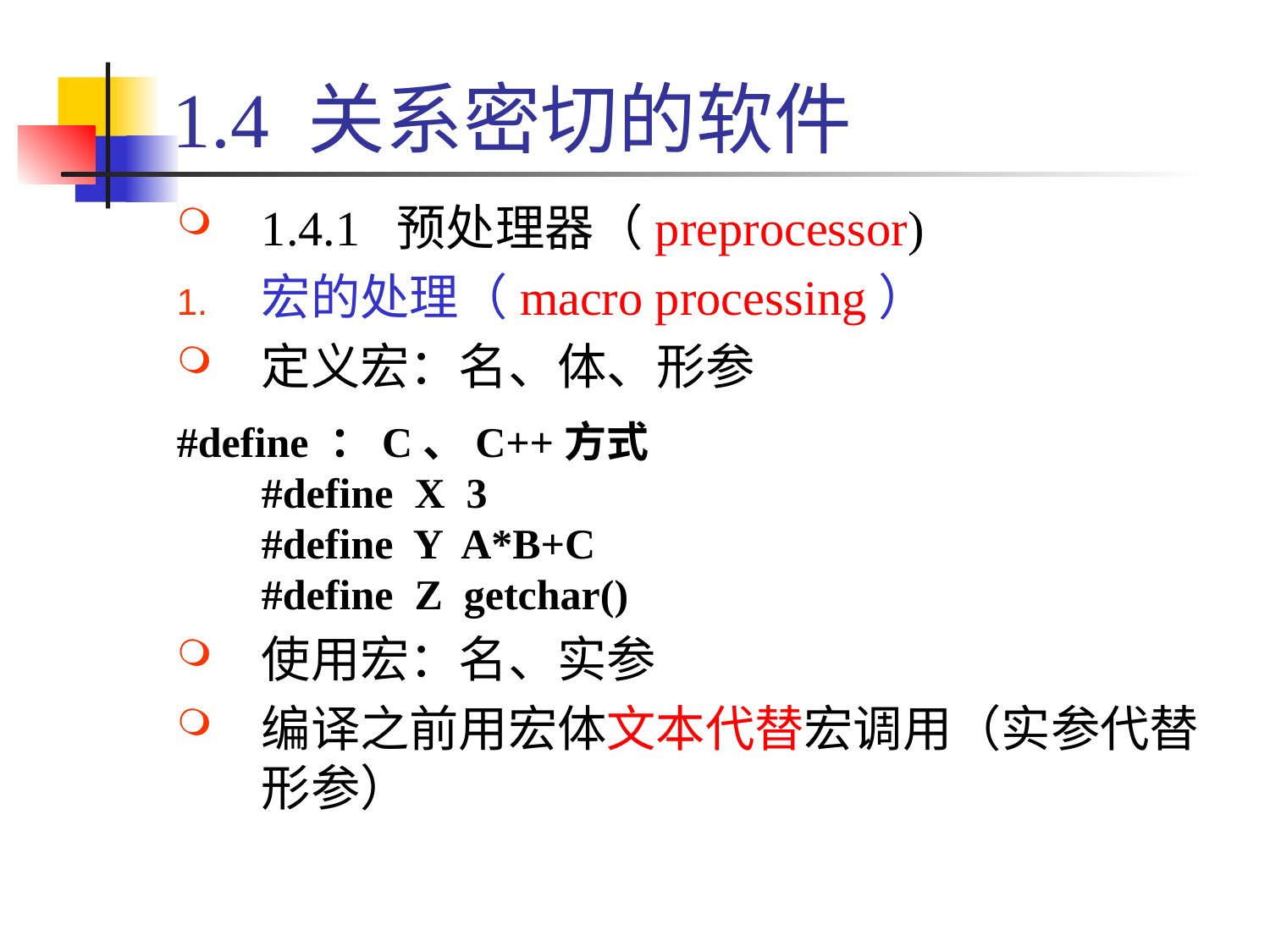

# 1.4 关系密切的软件
1.4.1  预处理器（preprocessor)
宏的处理（macro processing）
定义宏：名、体、形参
#define ：C、C++方式
#define  X  3
#define  Y  A*B+C
#define  Z  getchar()
使用宏：名、实参
编译之前用宏体文本代替宏调用（实参代替形参）